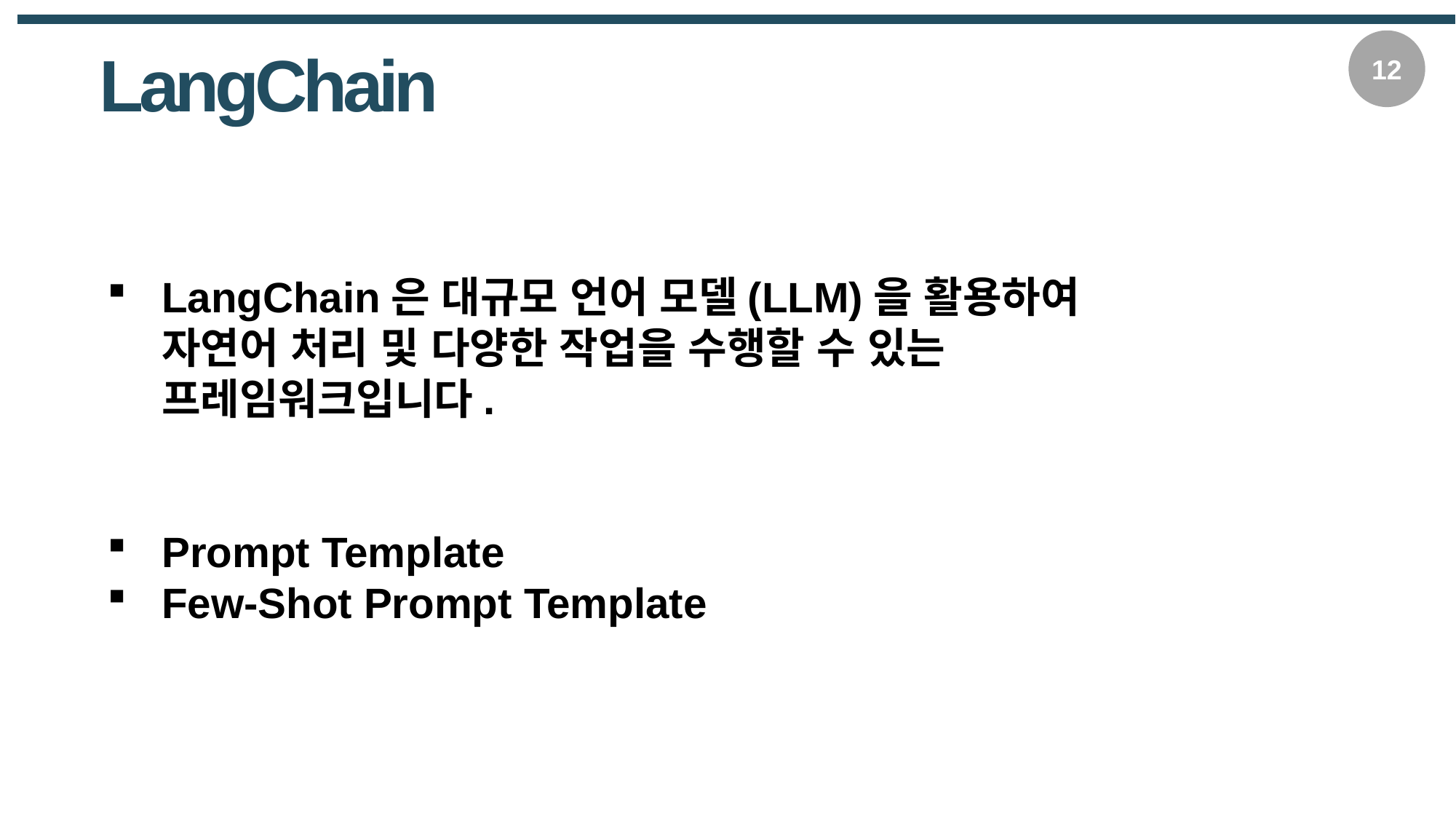

12
LangChain
LangChain은 대규모 언어 모델(LLM)을 활용하여 자연어 처리 및 다양한 작업을 수행할 수 있는 프레임워크입니다.

Prompt Template
Few-Shot Prompt Template